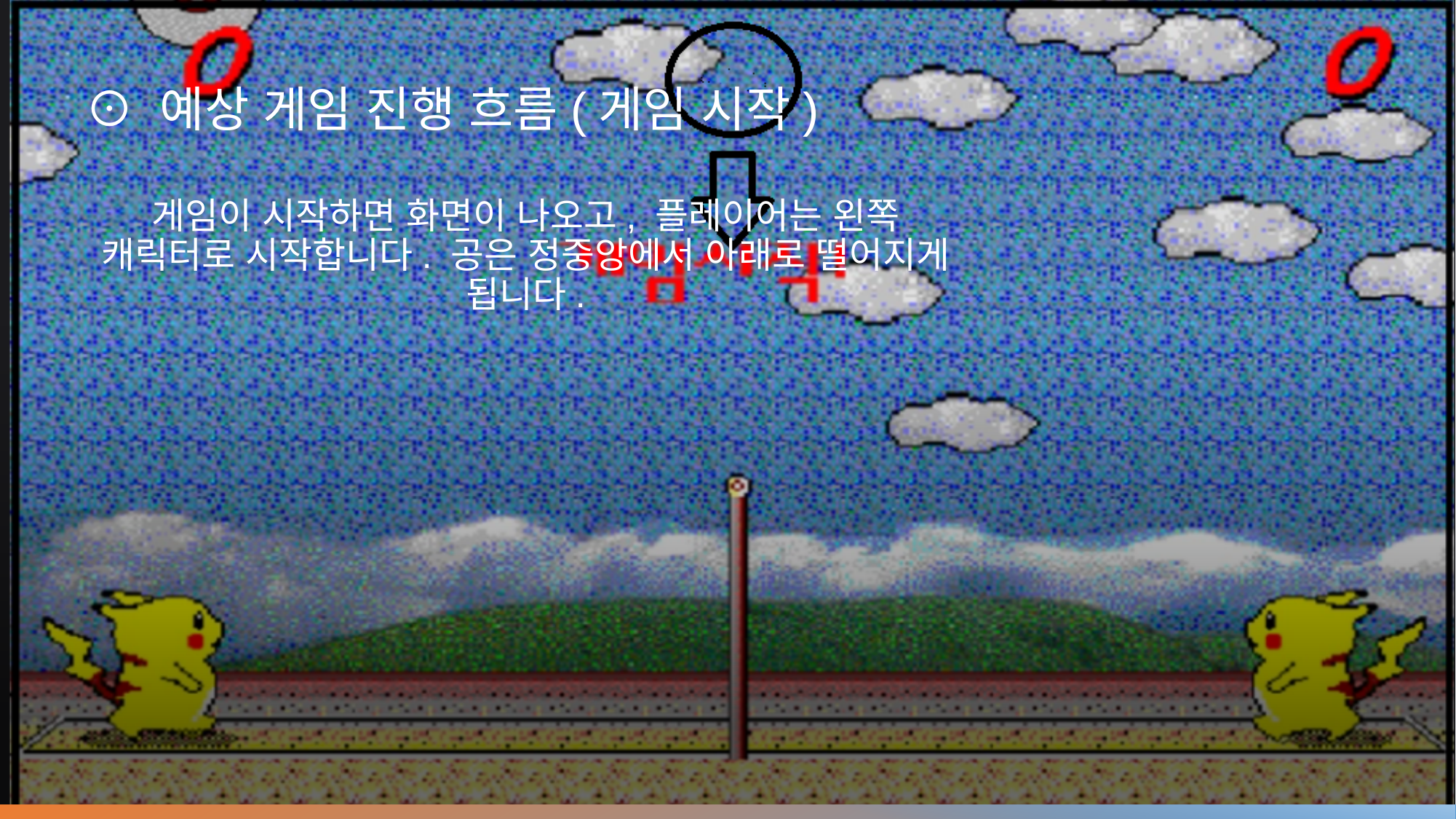

# ⊙ 예상 게임 진행 흐름(게임 시작)
게임이 시작하면 화면이 나오고, 플레이어는 왼쪽 캐릭터로 시작합니다. 공은 정중앙에서 아래로 떨어지게 됩니다.